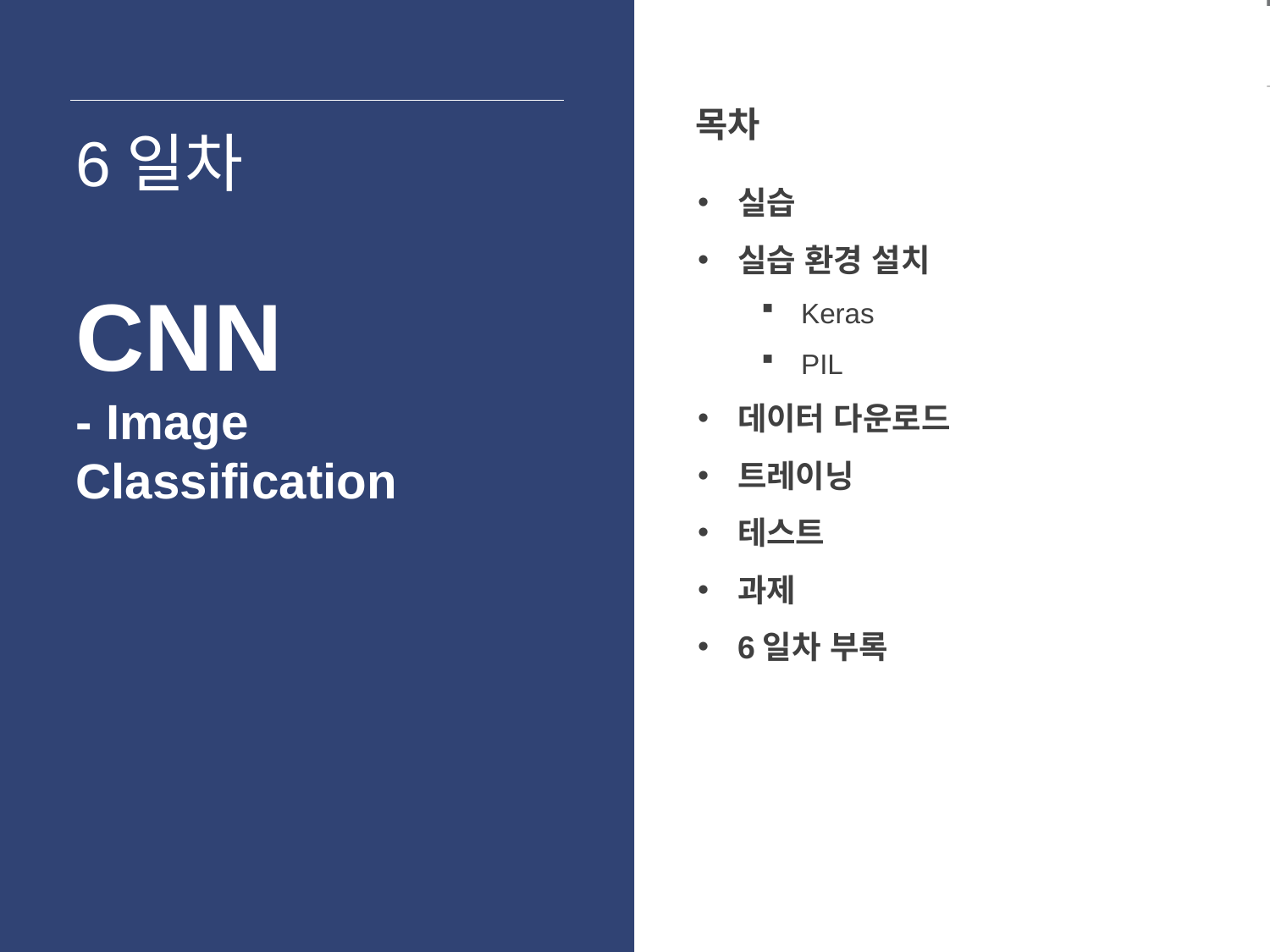

목차
6일차
실습
실습 환경 설치
Keras
PIL
데이터 다운로드
트레이닝
테스트
과제
6일차 부록
CNN
- Image Classification